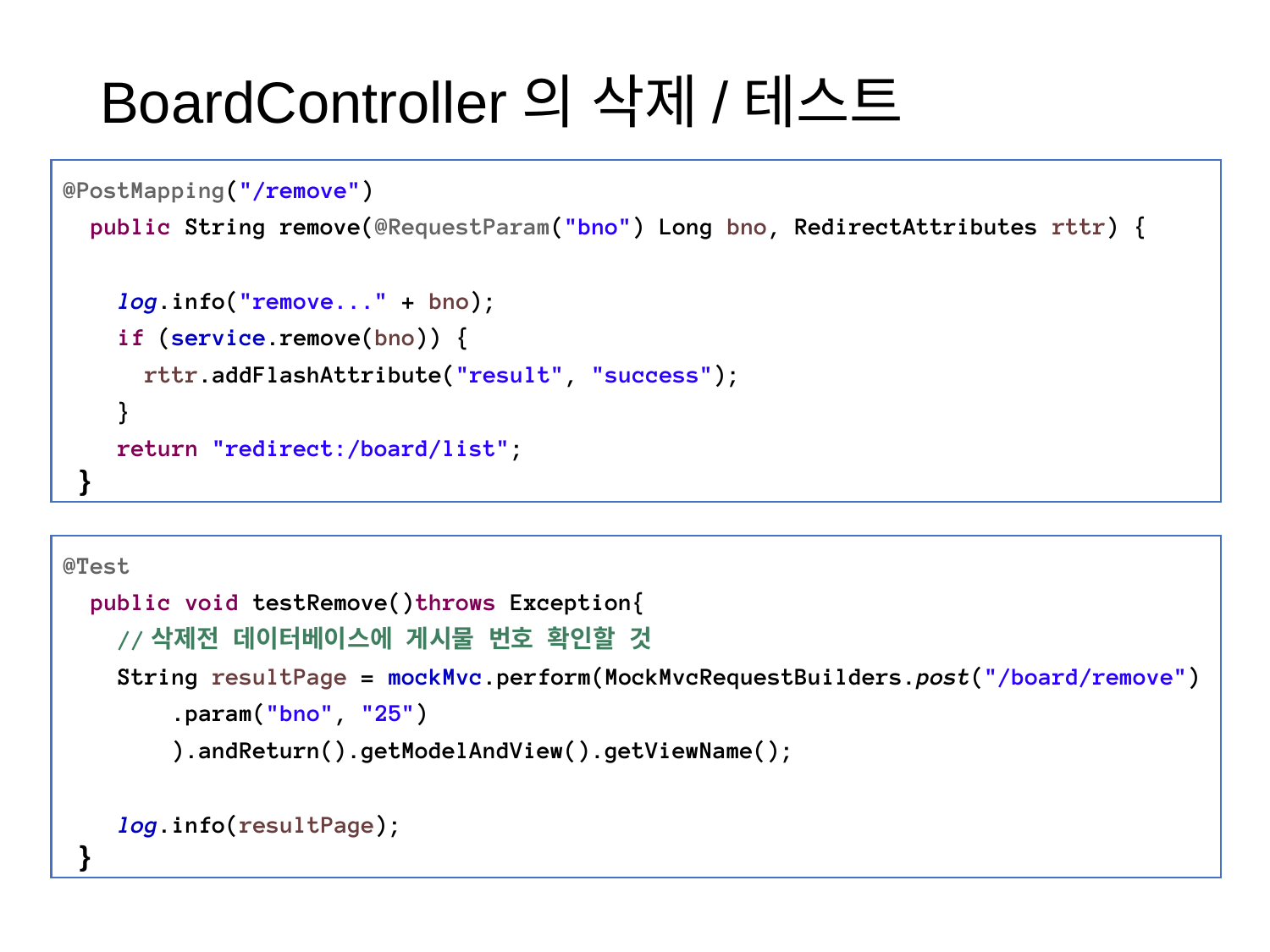

# BoardController의 삭제/테스트
@PostMapping("/remove")
  public String remove(@RequestParam("bno") Long bno, RedirectAttributes rttr) {

    log.info("remove..." + bno);
    if (service.remove(bno)) {
      rttr.addFlashAttribute("result", "success");
    }
    return "redirect:/board/list";
  }
@Test
  public void testRemove()throws Exception{
    //삭제전 데이터베이스에 게시물 번호 확인할 것
    String resultPage = mockMvc.perform(MockMvcRequestBuilders.post("/board/remove")
        .param("bno", "25")
        ).andReturn().getModelAndView().getViewName();

    log.info(resultPage);
  }